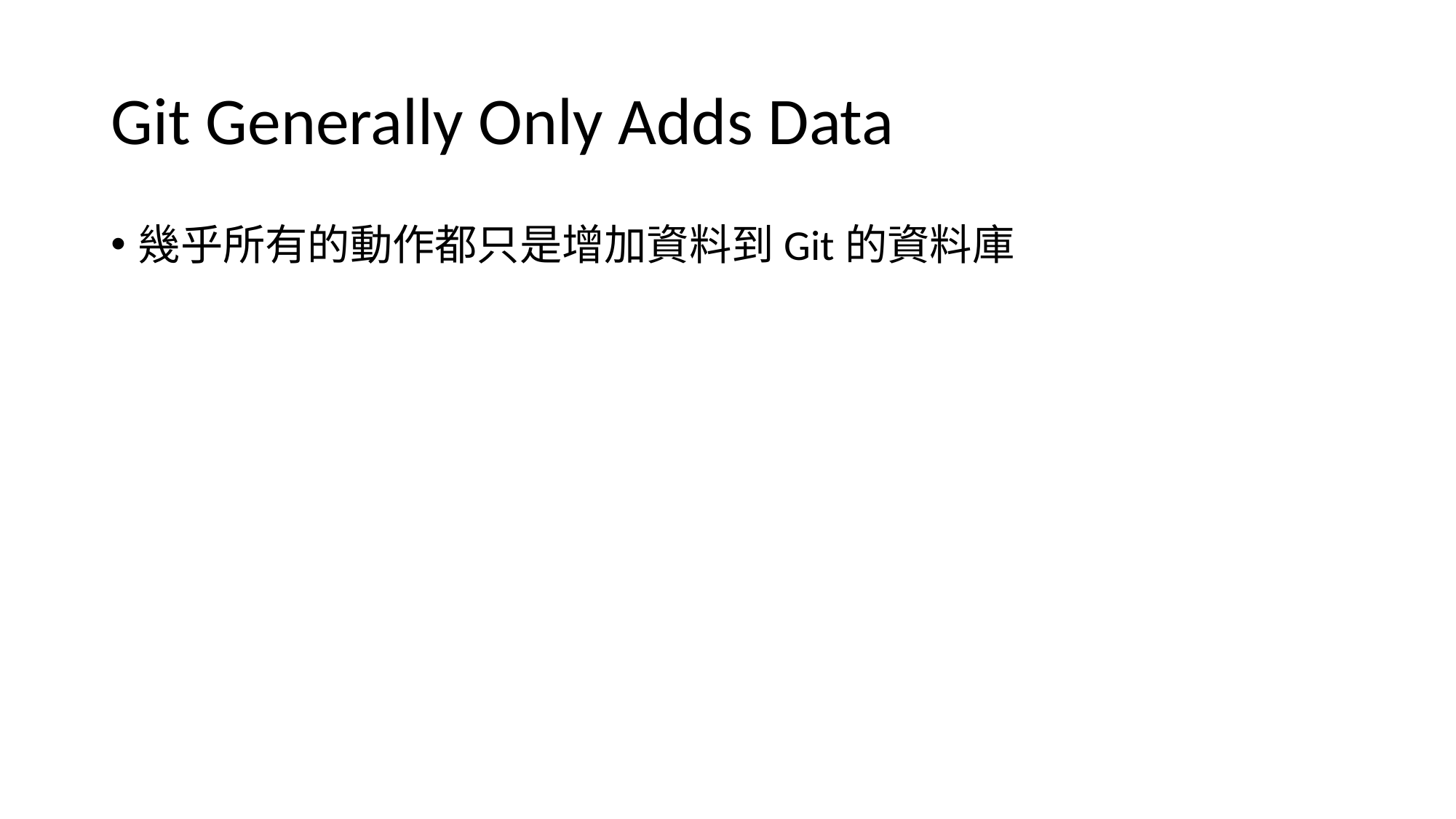

# Git Generally Only Adds Data
幾乎所有的動作都只是增加資料到Git的資料庫